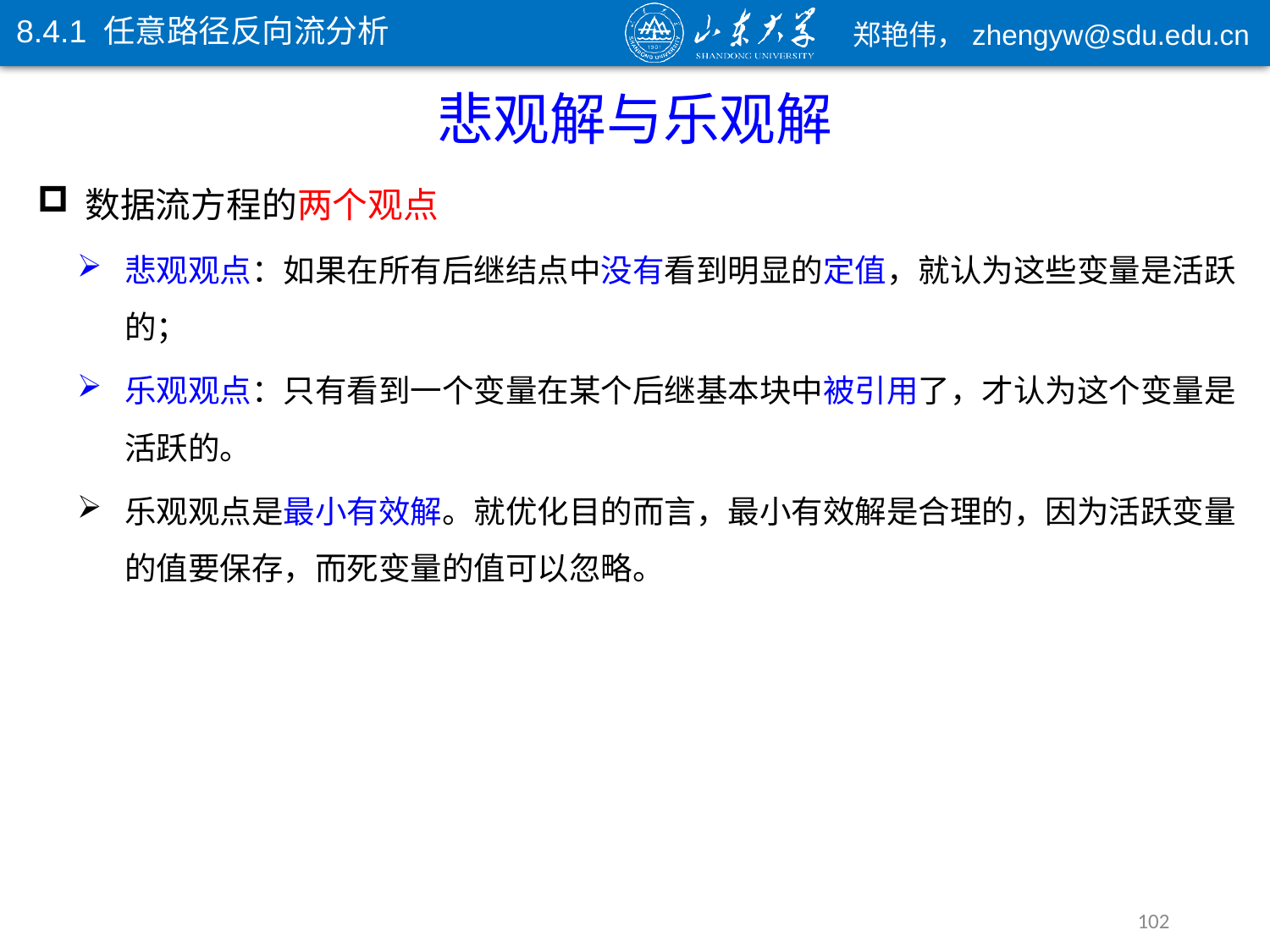

8.4.1 任意路径反向流分析
悲观解与乐观解
数据流方程的两个观点
悲观观点：如果在所有后继结点中没有看到明显的定值，就认为这些变量是活跃的；
乐观观点：只有看到一个变量在某个后继基本块中被引用了，才认为这个变量是活跃的。
乐观观点是最小有效解。就优化目的而言，最小有效解是合理的，因为活跃变量的值要保存，而死变量的值可以忽略。
102